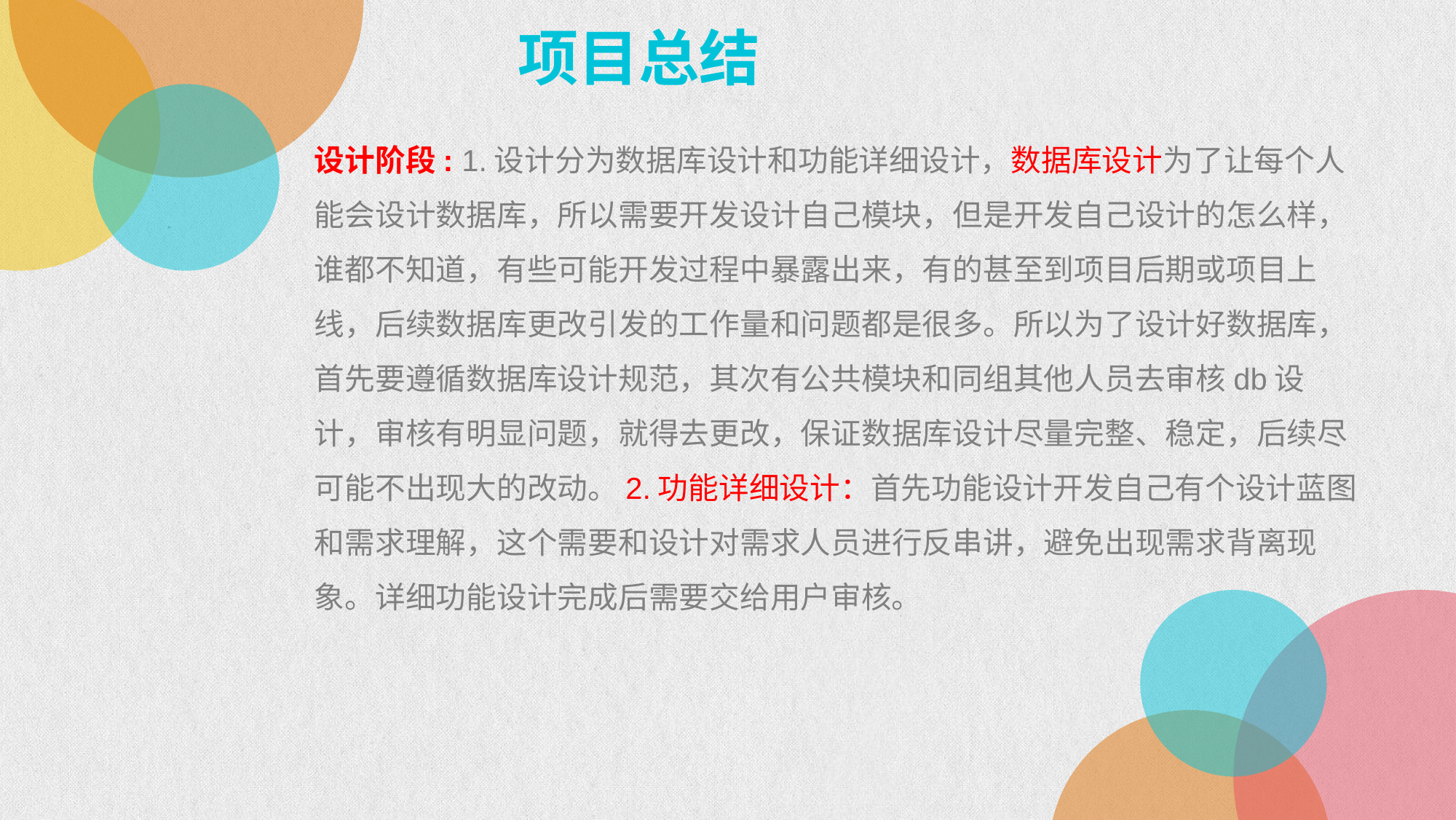

项目总结

设计阶段: 1.设计分为数据库设计和功能详细设计，数据库设计为了让每个人能会设计数据库，所以需要开发设计自己模块，但是开发自己设计的怎么样，谁都不知道，有些可能开发过程中暴露出来，有的甚至到项目后期或项目上线，后续数据库更改引发的工作量和问题都是很多。所以为了设计好数据库，首先要遵循数据库设计规范，其次有公共模块和同组其他人员去审核db设计，审核有明显问题，就得去更改，保证数据库设计尽量完整、稳定，后续尽可能不出现大的改动。2.功能详细设计：首先功能设计开发自己有个设计蓝图和需求理解，这个需要和设计对需求人员进行反串讲，避免出现需求背离现象。详细功能设计完成后需要交给用户审核。